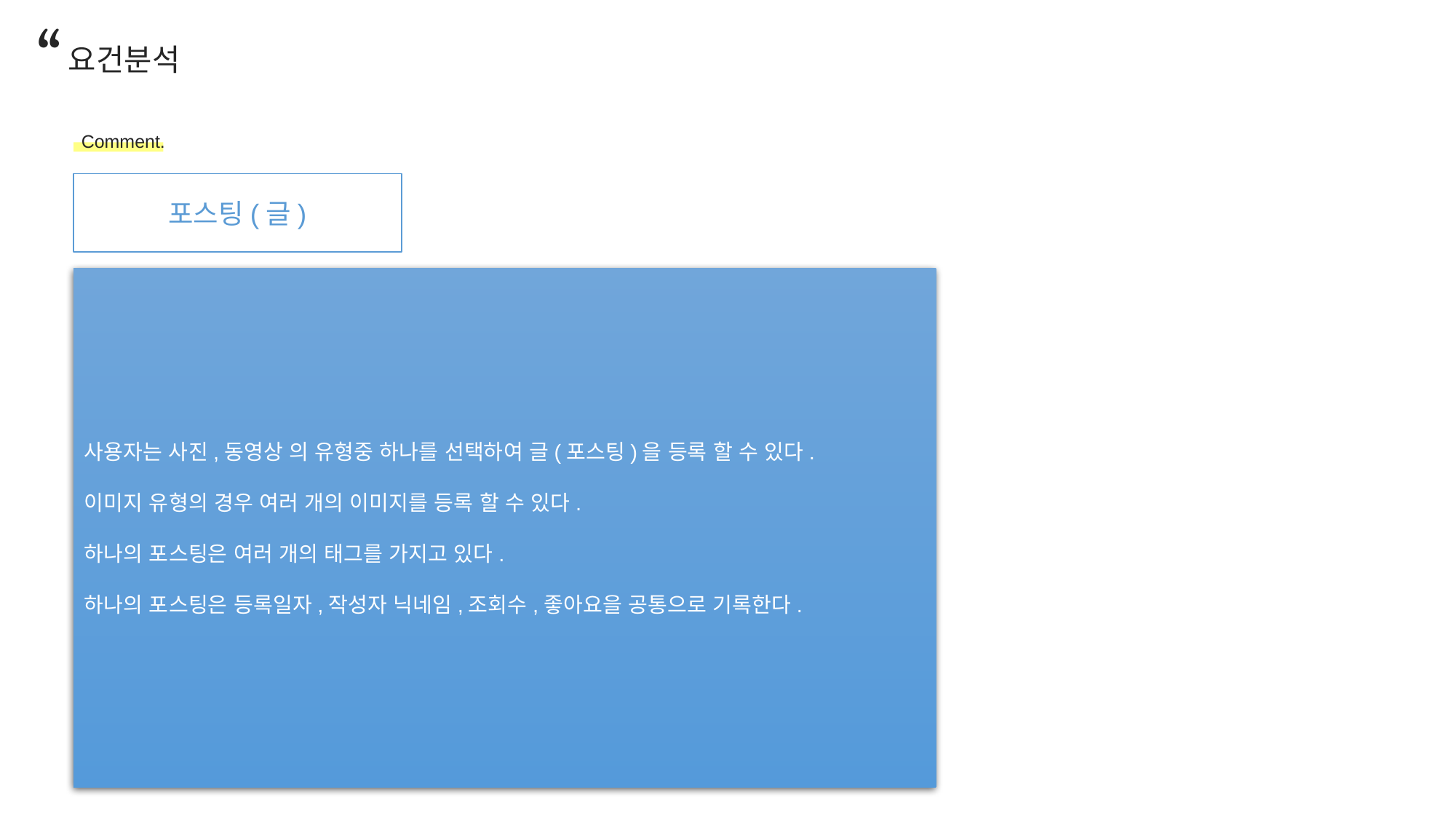

“
요건분석
Comment.

포스팅(글)
사용자는 사진,동영상 의 유형중 하나를 선택하여 글(포스팅)을 등록 할 수 있다.

이미지 유형의 경우 여러 개의 이미지를 등록 할 수 있다.

하나의 포스팅은 여러 개의 태그를 가지고 있다.

하나의 포스팅은 등록일자,작성자 닉네임,조회수,좋아요을 공통으로 기록한다.